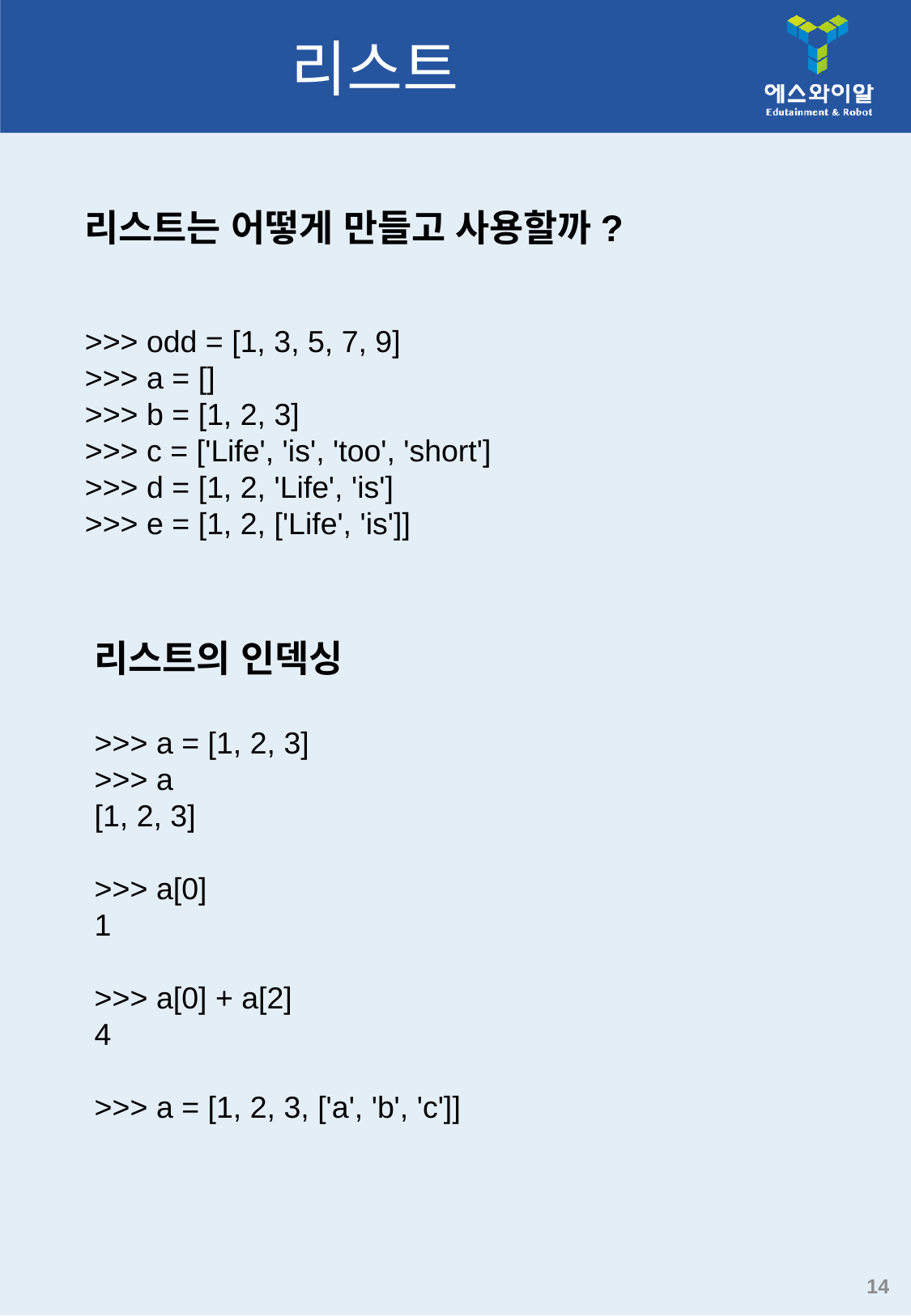

# 리스트
리스트는 어떻게 만들고 사용할까?
>>> odd = [1, 3, 5, 7, 9]
>>> a = []
>>> b = [1, 2, 3]
>>> c = ['Life', 'is', 'too', 'short']
>>> d = [1, 2, 'Life', 'is']
>>> e = [1, 2, ['Life', 'is']]

리스트의 인덱싱

>>> a = [1, 2, 3]
>>> a
[1, 2, 3]
>>> a[0]
1
>>> a[0] + a[2]
4
>>> a = [1, 2, 3, ['a', 'b', 'c']]

14